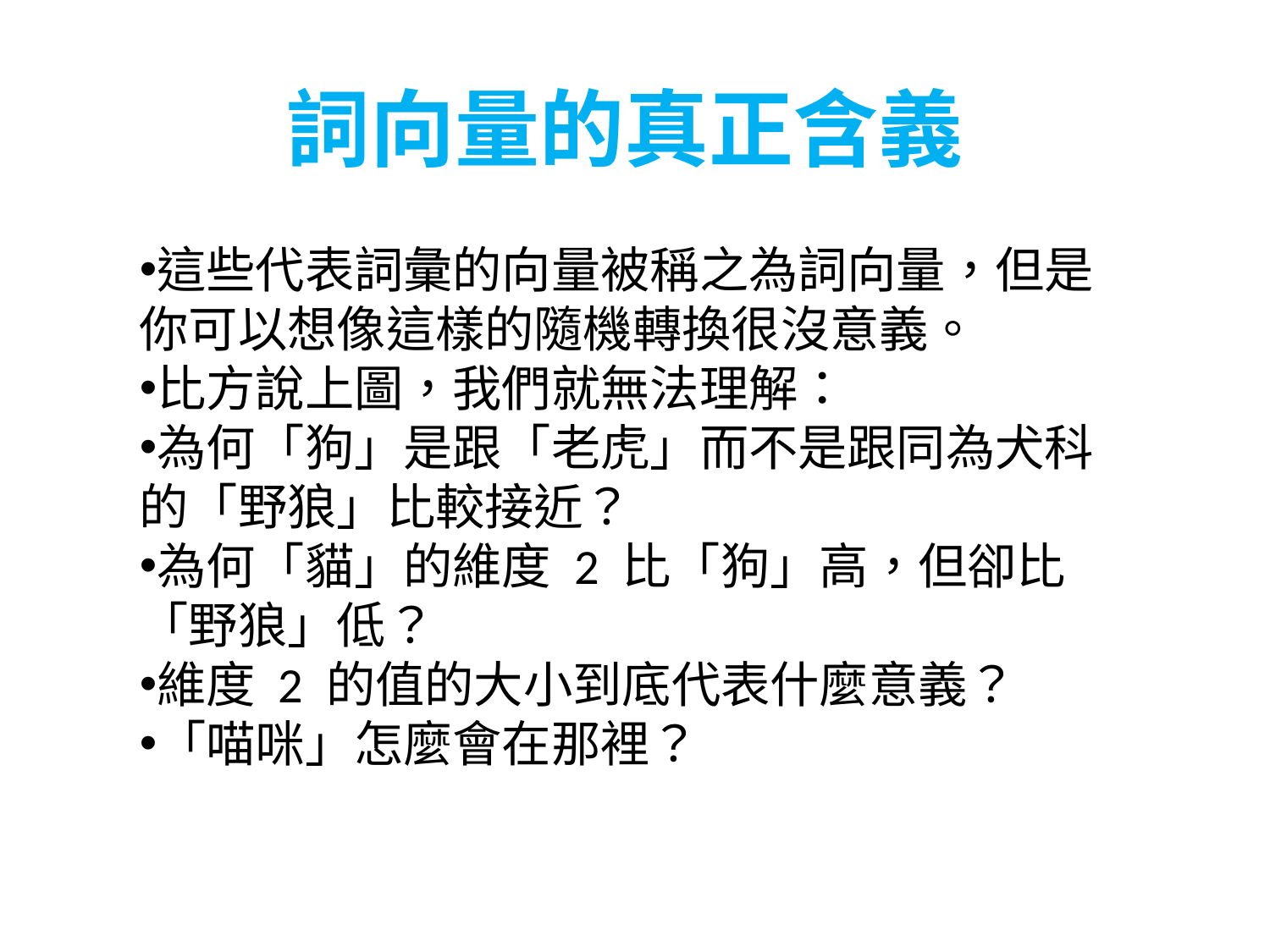

詞向量的真正含義
這些代表詞彙的向量被稱之為詞向量，但是你可以想像這樣的隨機轉換很沒意義。
比方說上圖，我們就無法理解：
為何「狗」是跟「老虎」而不是跟同為犬科的「野狼」比較接近？
為何「貓」的維度 2 比「狗」高，但卻比「野狼」低？
維度 2 的值的大小到底代表什麼意義？
「喵咪」怎麼會在那裡？